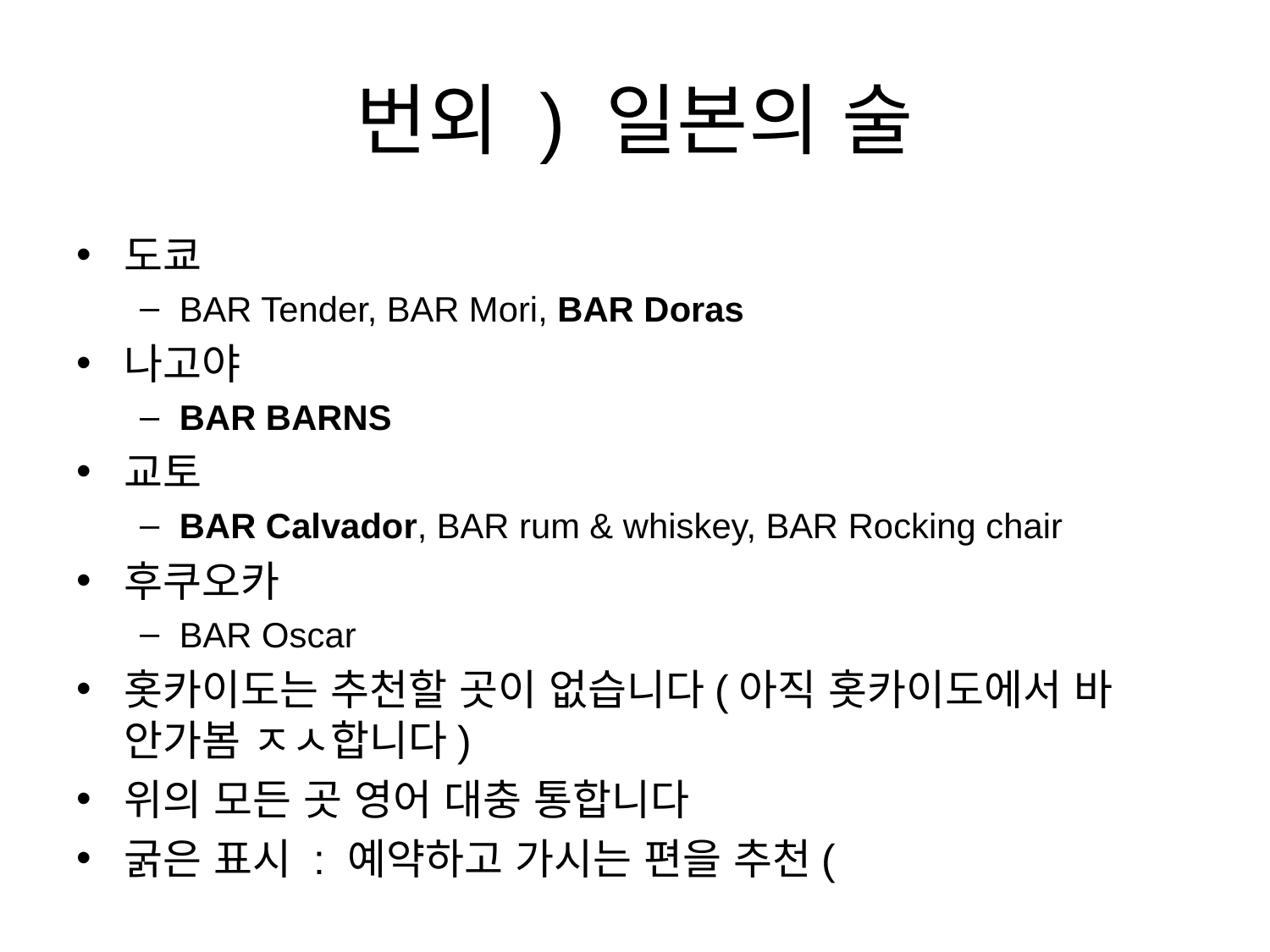

# 번외 ) 일본의 술
도쿄
BAR Tender, BAR Mori, BAR Doras
나고야
BAR BARNS
교토
BAR Calvador, BAR rum & whiskey, BAR Rocking chair
후쿠오카
BAR Oscar
홋카이도는 추천할 곳이 없습니다(아직 홋카이도에서 바 안가봄 ㅈㅅ합니다)
위의 모든 곳 영어 대충 통합니다
굵은 표시 : 예약하고 가시는 편을 추천(